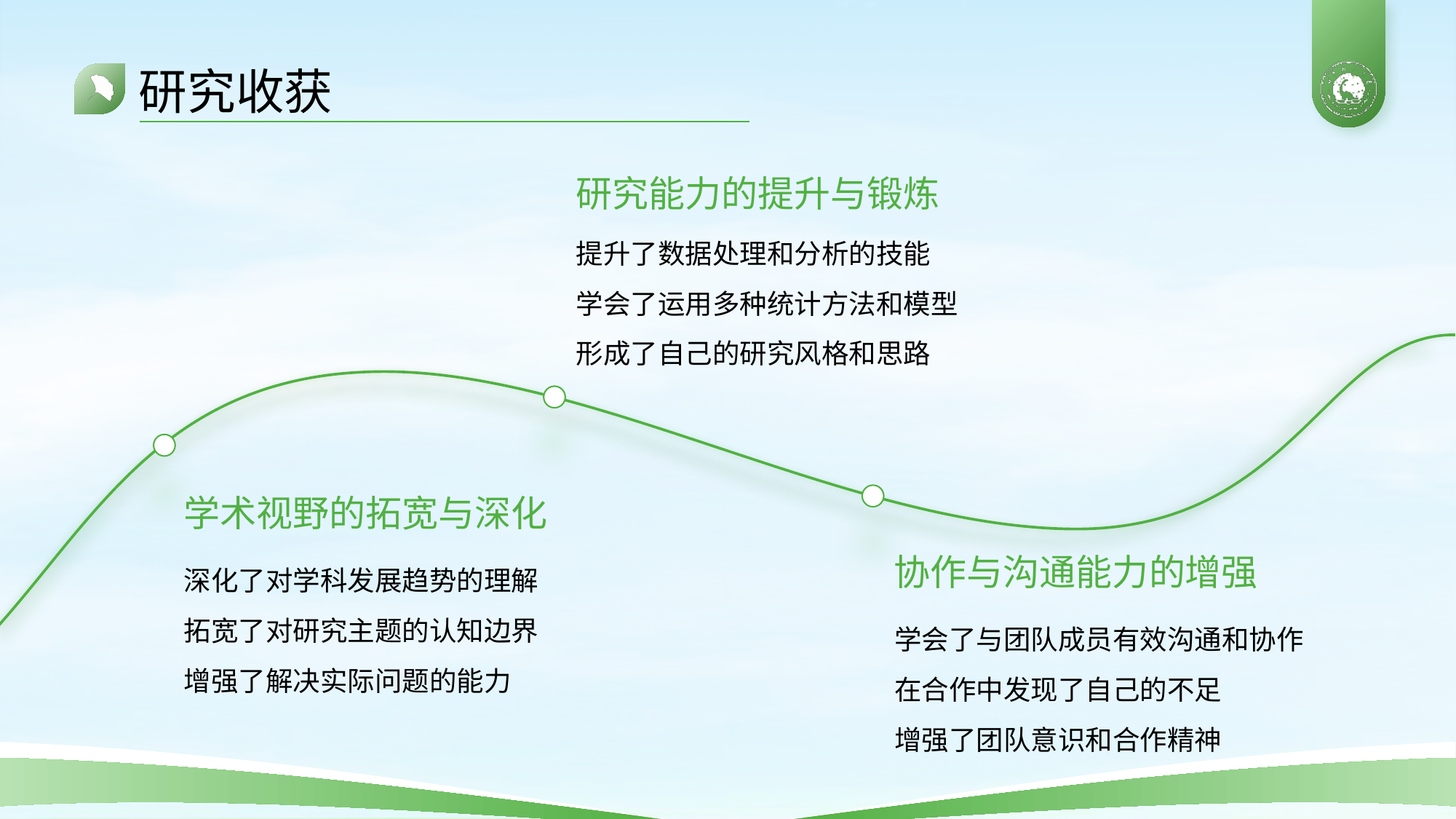

# 研究收获
研究能力的提升与锻炼
提升了数据处理和分析的技能
学会了运用多种统计方法和模型
形成了自己的研究风格和思路

学术视野的拓宽与深化
协作与沟通能力的增强
深化了对学科发展趋势的理解
拓宽了对研究主题的认知边界
增强了解决实际问题的能力
学会了与团队成员有效沟通和协作
在合作中发现了自己的不足
增强了团队意识和合作精神